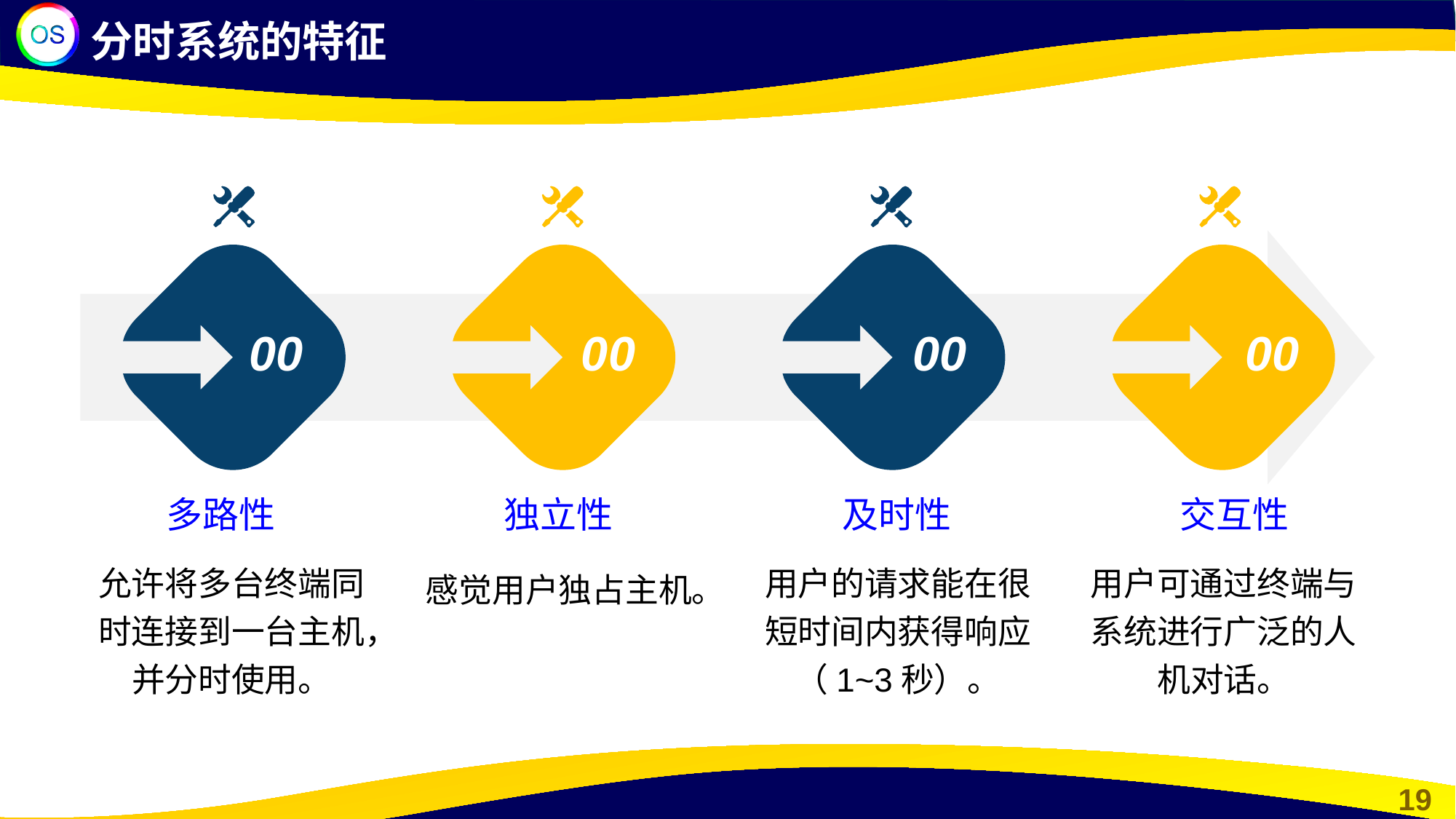

分时系统的特征

00
00
00
00
多路性
独立性
及时性
交互性
允许将多台终端同时连接到一台主机，并分时使用。
用户的请求能在很短时间内获得响应（1~3秒）。
用户可通过终端与系统进行广泛的人机对话。
感觉用户独占主机。